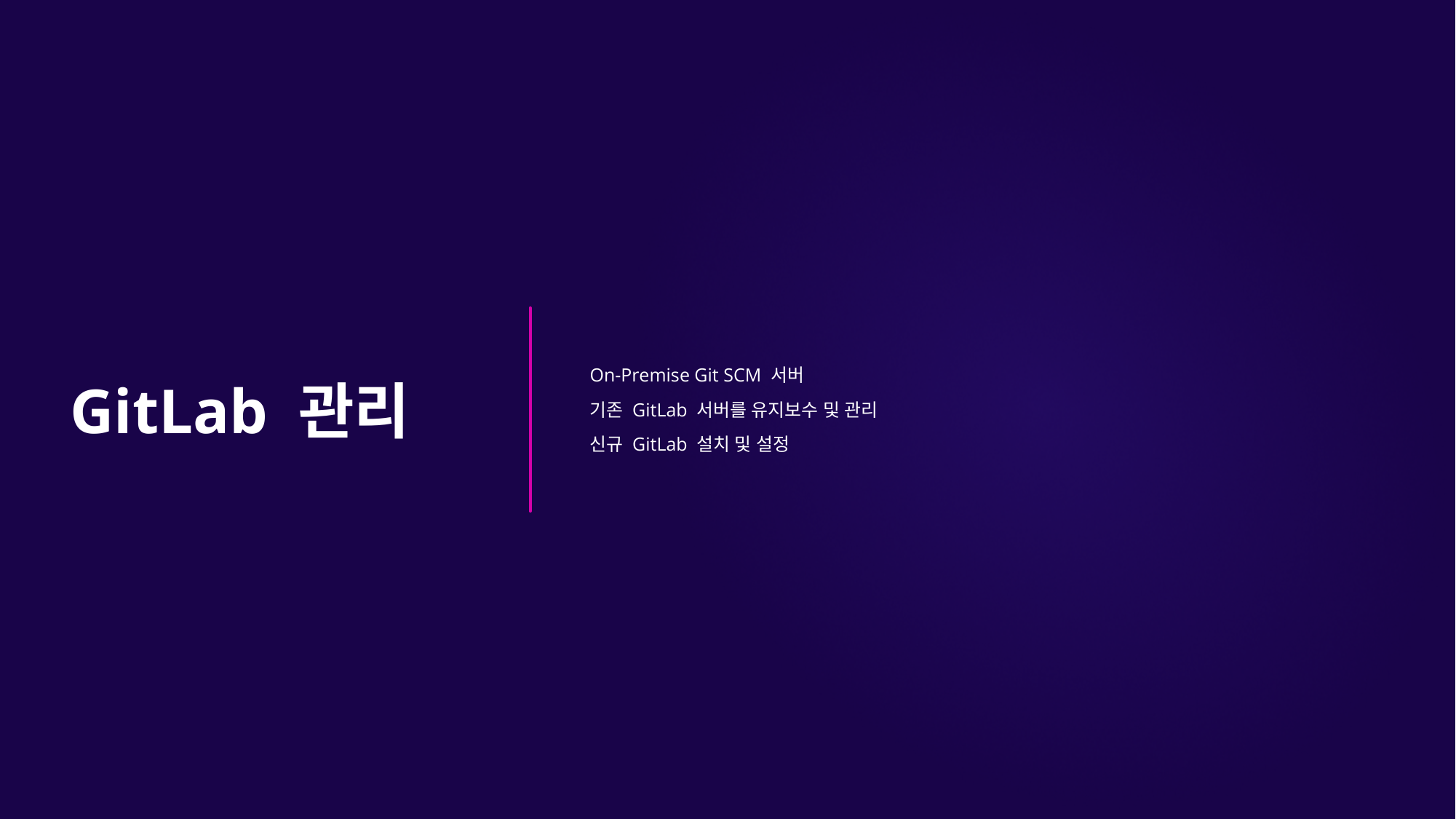

On-Premise Git SCM 서버
기존 GitLab 서버를 유지보수 및 관리
신규 GitLab 설치 및 설정
# GitLab 관리